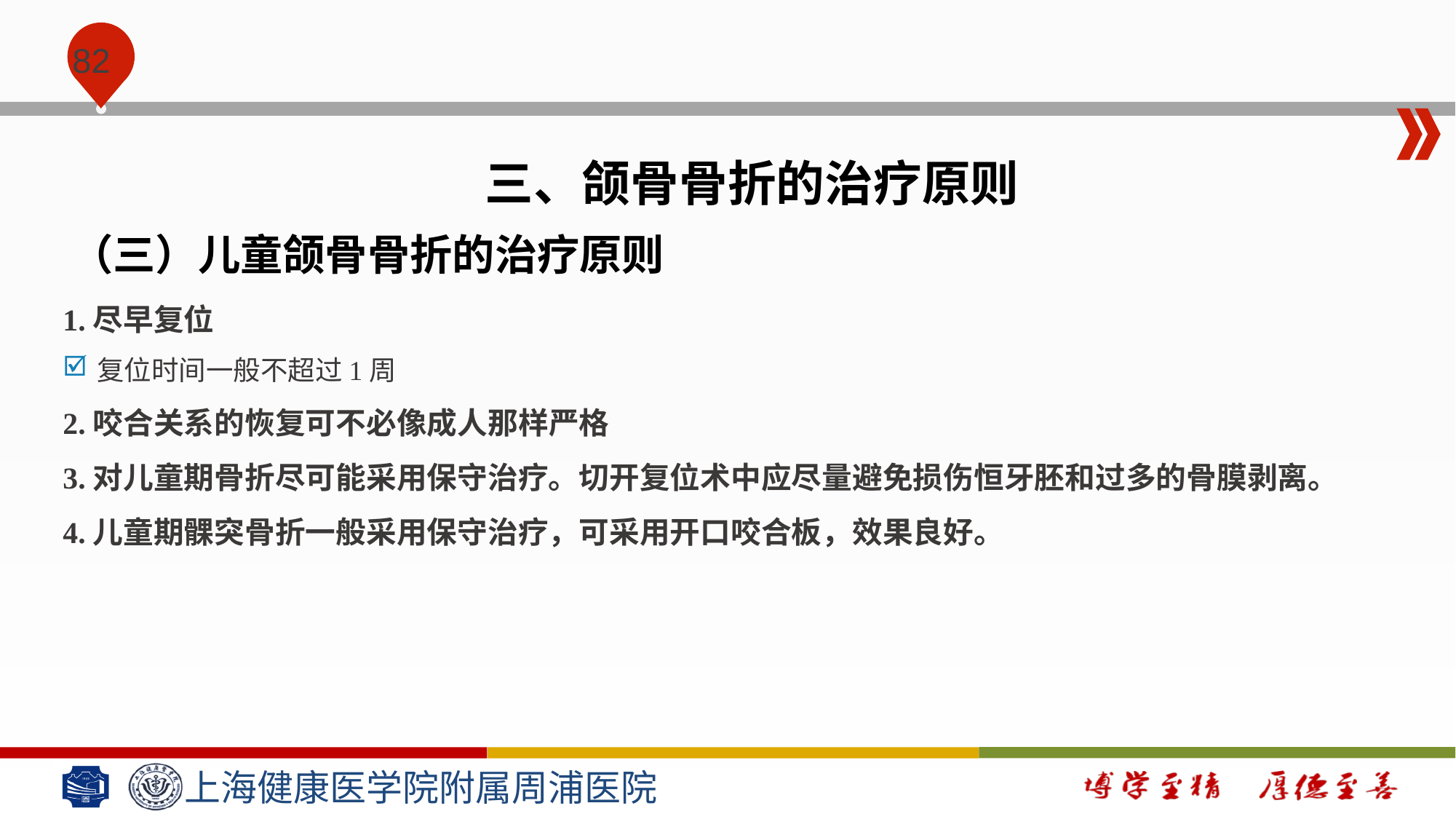

#
三、颌骨骨折的治疗原则
（三）儿童颌骨骨折的治疗原则
1.尽早复位
复位时间一般不超过1周
2.咬合关系的恢复可不必像成人那样严格
3.对儿童期骨折尽可能采用保守治疗。切开复位术中应尽量避免损伤恒牙胚和过多的骨膜剥离。
4.儿童期髁突骨折一般采用保守治疗，可采用开口咬合板，效果良好。